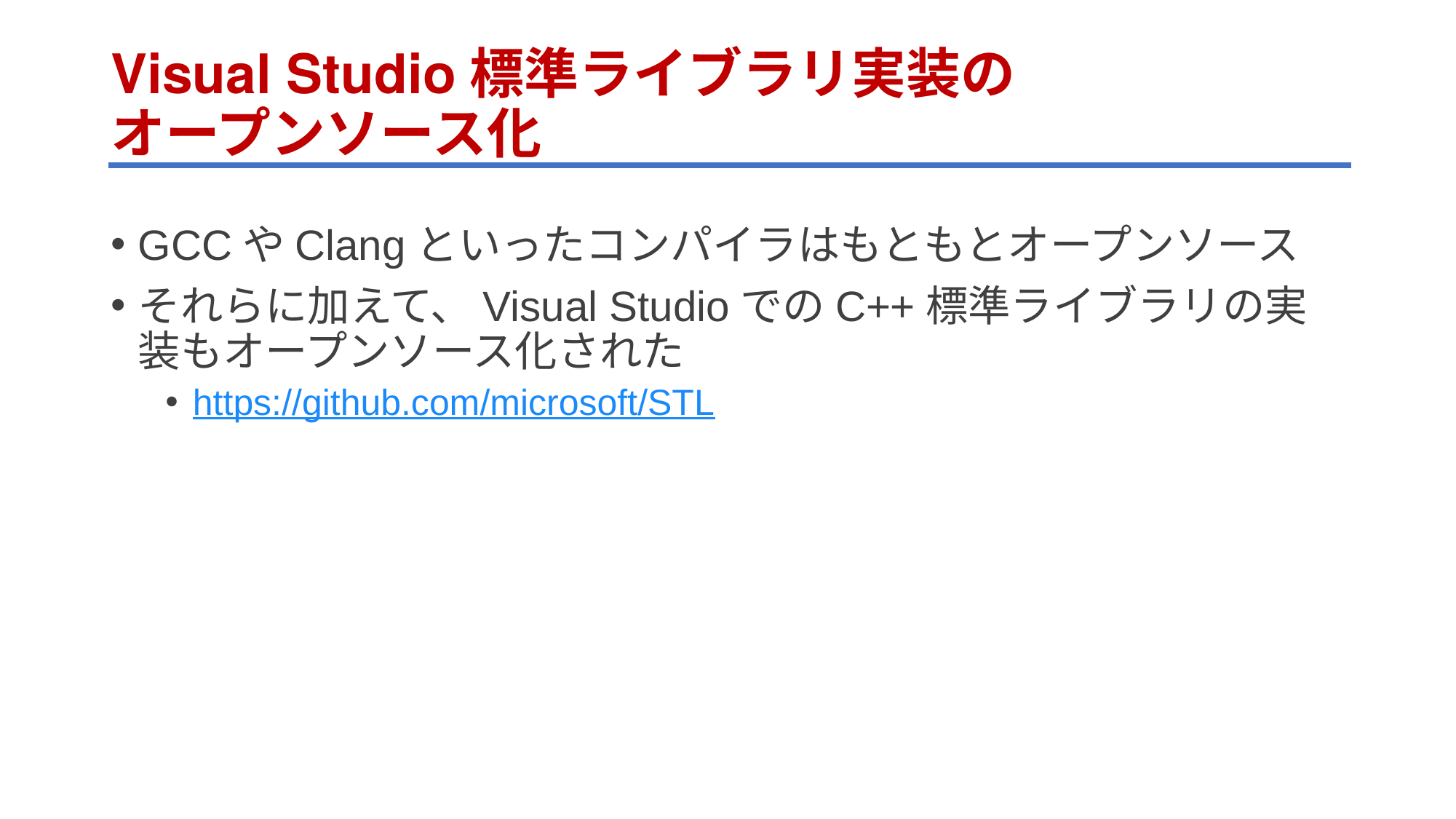

# Visual Studio標準ライブラリ実装の オープンソース化
GCCやClangといったコンパイラはもともとオープンソース
それらに加えて、Visual StudioでのC++標準ライブラリの実装もオープンソース化された
https://github.com/microsoft/STL